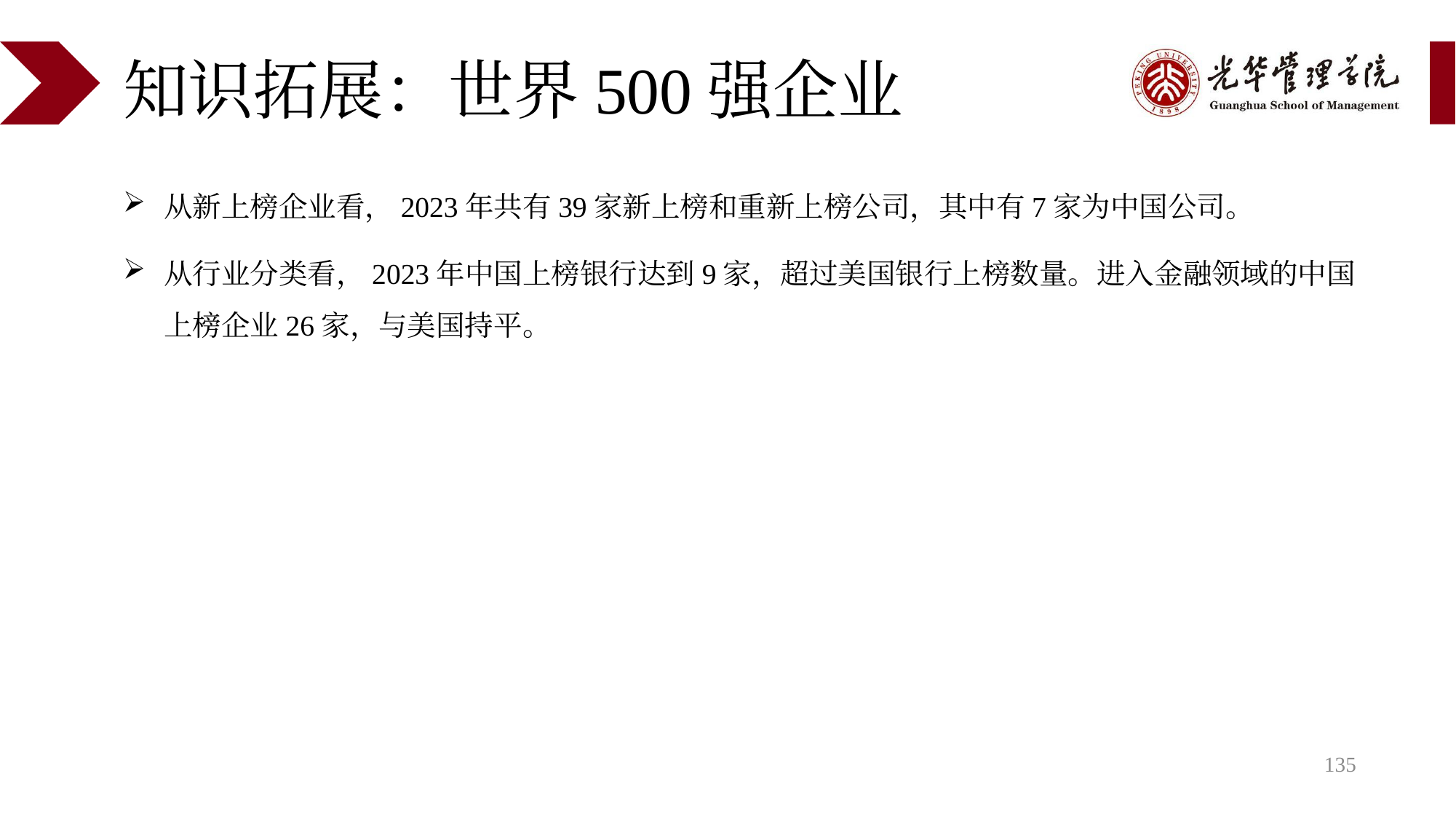

# 知识拓展：世界500强企业
从新上榜企业看，2023年共有39家新上榜和重新上榜公司，其中有7家为中国公司。
从行业分类看，2023年中国上榜银行达到9家，超过美国银行上榜数量。进入金融领域的中国上榜企业26家，与美国持平。
135